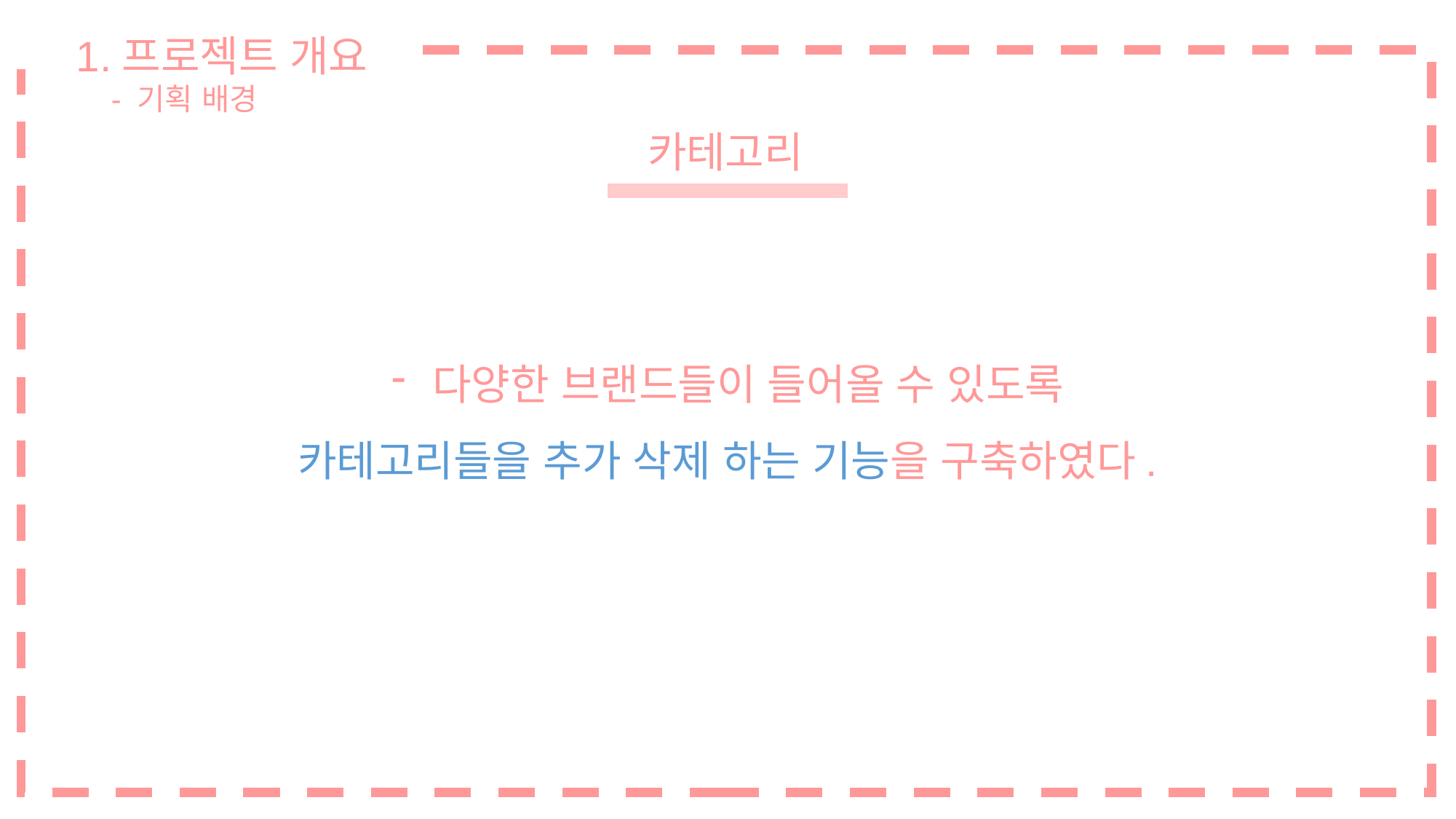

1.프로젝트 개요
       - 기획 배경

카테고리

다양한 브랜드들이 들어올 수 있도록
카테고리들을 추가 삭제 하는 기능을 구축하였다.